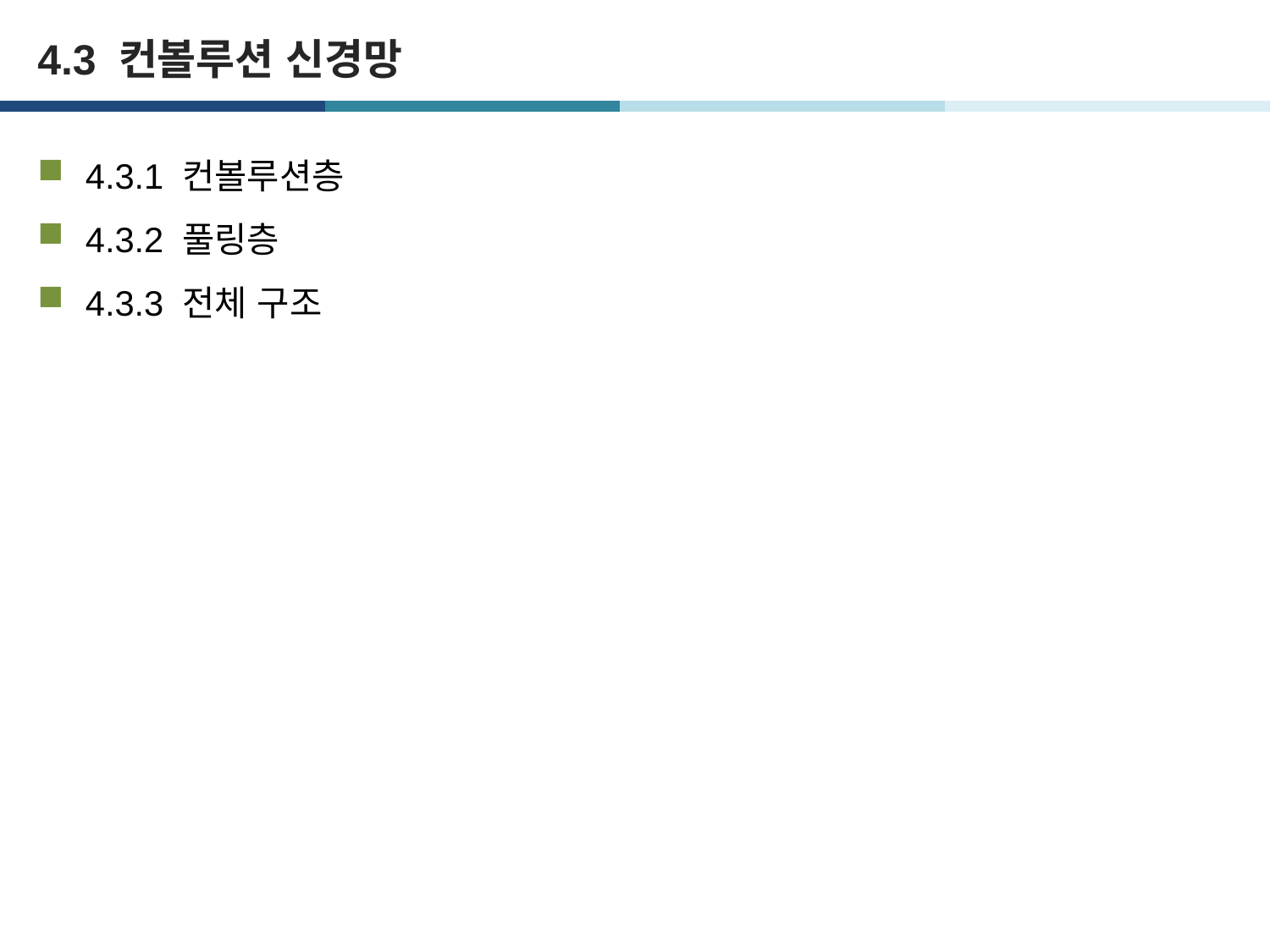

# 4.3 컨볼루션 신경망
4.3.1 컨볼루션층
4.3.2 풀링층
4.3.3 전체 구조